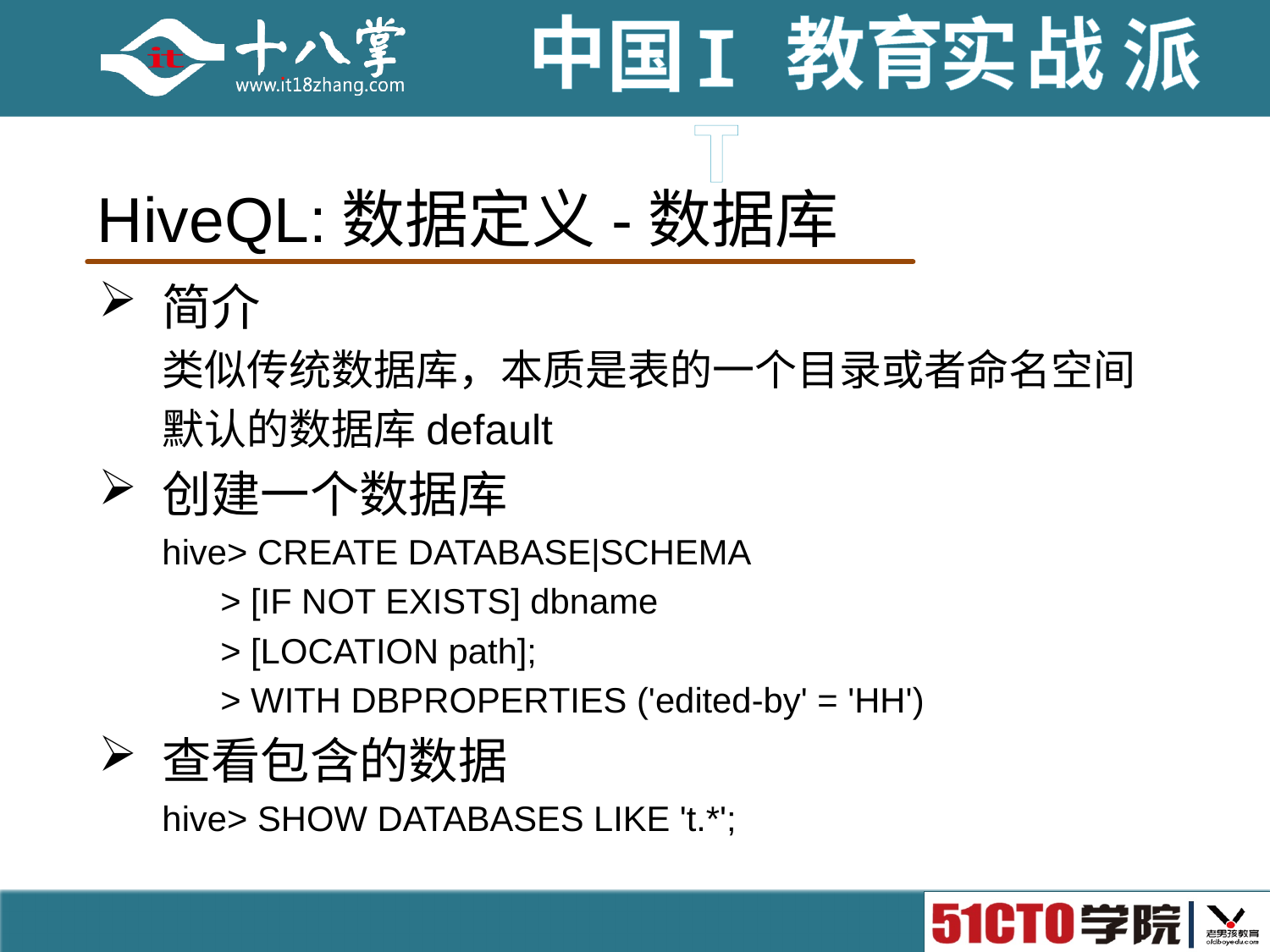

# HiveQL:数据定义-数据库
简介
类似传统数据库，本质是表的一个目录或者命名空间
默认的数据库default
创建一个数据库
hive> CREATE DATABASE|SCHEMA
      > [IF NOT EXISTS] dbname
      > [LOCATION path];
      > WITH DBPROPERTIES ('edited-by' = 'HH')
查看包含的数据
hive> SHOW DATABASES LIKE 't.*';